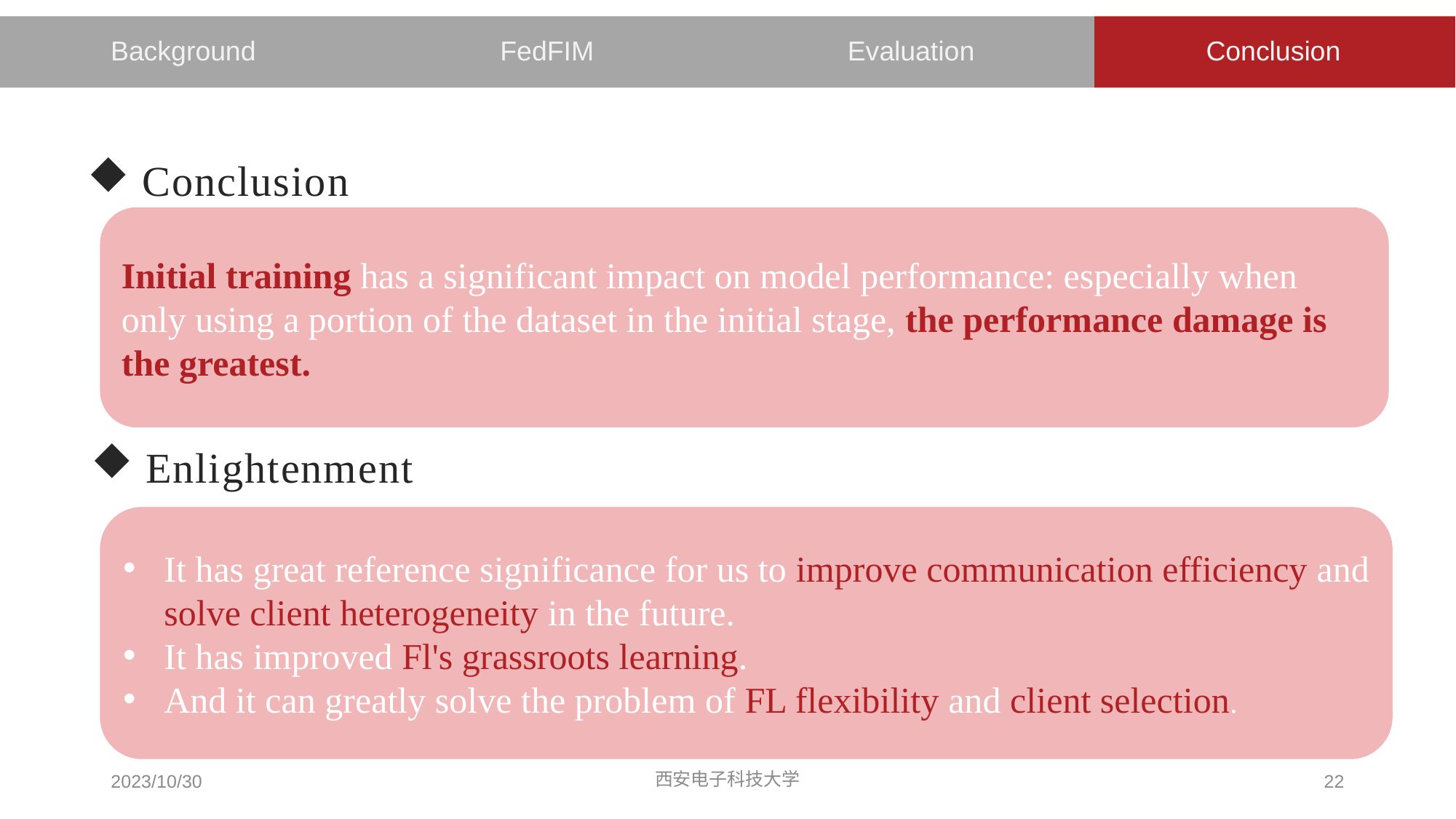

FedFIM
Evaluation
ConConclusionsion
Background
# Conclusion
Initial training has a significant impact on model performance: especially when only using a portion of the dataset in the initial stage, the performance damage is the greatest.
Enlightenment
It has great reference significance for us to improve communication efficiency and solve client heterogeneity in the future.
It has improved Fl's grassroots learning.
And it can greatly solve the problem of FL flexibility and client selection.
2023/10/30
西安电子科技大学
22